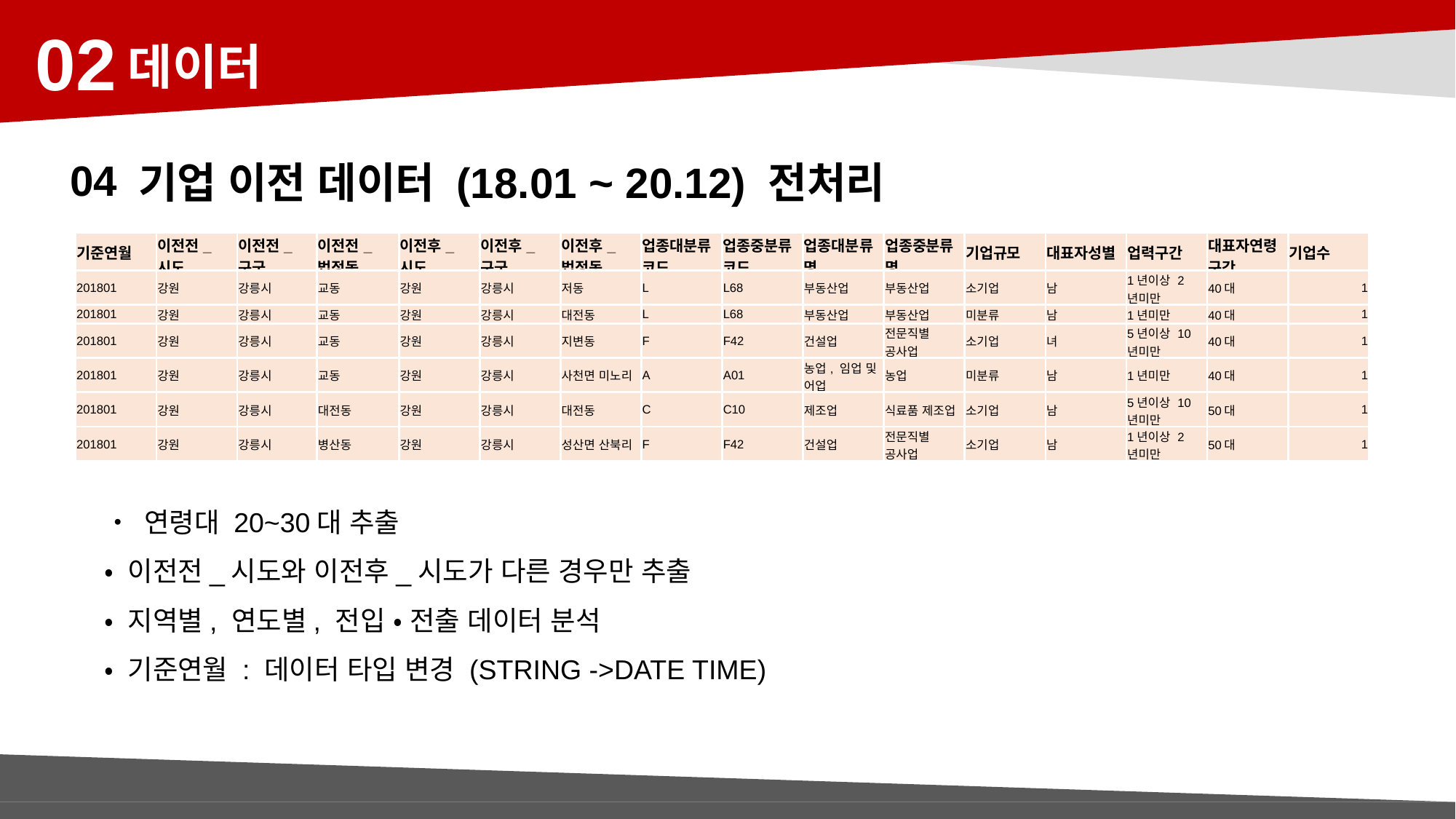

02
데이터

04
기업 이전 데이터 (18.01 ~ 20.12) 전처리
| 기준연월 | 이전전\_시도 | 이전전\_구군 | 이전전\_법정동 | 이전후\_시도 | 이전후\_구군 | 이전후\_법정동 | 업종대분류코드 | 업종중분류코드 | 업종대분류명 | 업종중분류명 | 기업규모 | 대표자성별 | 업력구간 | 대표자연령구간 | 기업수 |
| --- | --- | --- | --- | --- | --- | --- | --- | --- | --- | --- | --- | --- | --- | --- | --- |
| 201801 | 강원 | 강릉시 | 교동 | 강원 | 강릉시 | 저동 | L | L68 | 부동산업 | 부동산업 | 소기업 | 남 | 1년이상 2년미만 | 40대 | 1 |
| 201801 | 강원 | 강릉시 | 교동 | 강원 | 강릉시 | 대전동 | L | L68 | 부동산업 | 부동산업 | 미분류 | 남 | 1년미만 | 40대 | 1 |
| 201801 | 강원 | 강릉시 | 교동 | 강원 | 강릉시 | 지변동 | F | F42 | 건설업 | 전문직별 공사업 | 소기업 | 녀 | 5년이상 10년미만 | 40대 | 1 |
| 201801 | 강원 | 강릉시 | 교동 | 강원 | 강릉시 | 사천면 미노리 | A | A01 | 농업, 임업 및 어업 | 농업 | 미분류 | 남 | 1년미만 | 40대 | 1 |
| 201801 | 강원 | 강릉시 | 대전동 | 강원 | 강릉시 | 대전동 | C | C10 | 제조업 | 식료품 제조업 | 소기업 | 남 | 5년이상 10년미만 | 50대 | 1 |
| 201801 | 강원 | 강릉시 | 병산동 | 강원 | 강릉시 | 성산면 산북리 | F | F42 | 건설업 | 전문직별 공사업 | 소기업 | 남 | 1년이상 2년미만 | 50대 | 1 |
• 연령대 20~30대 추출
• 이전전_시도와 이전후_시도가 다른 경우만 추출
• 지역별, 연도별, 전입 • 전출 데이터 분석
• 기준연월 : 데이터 타입 변경 (STRING ->DATE TIME)